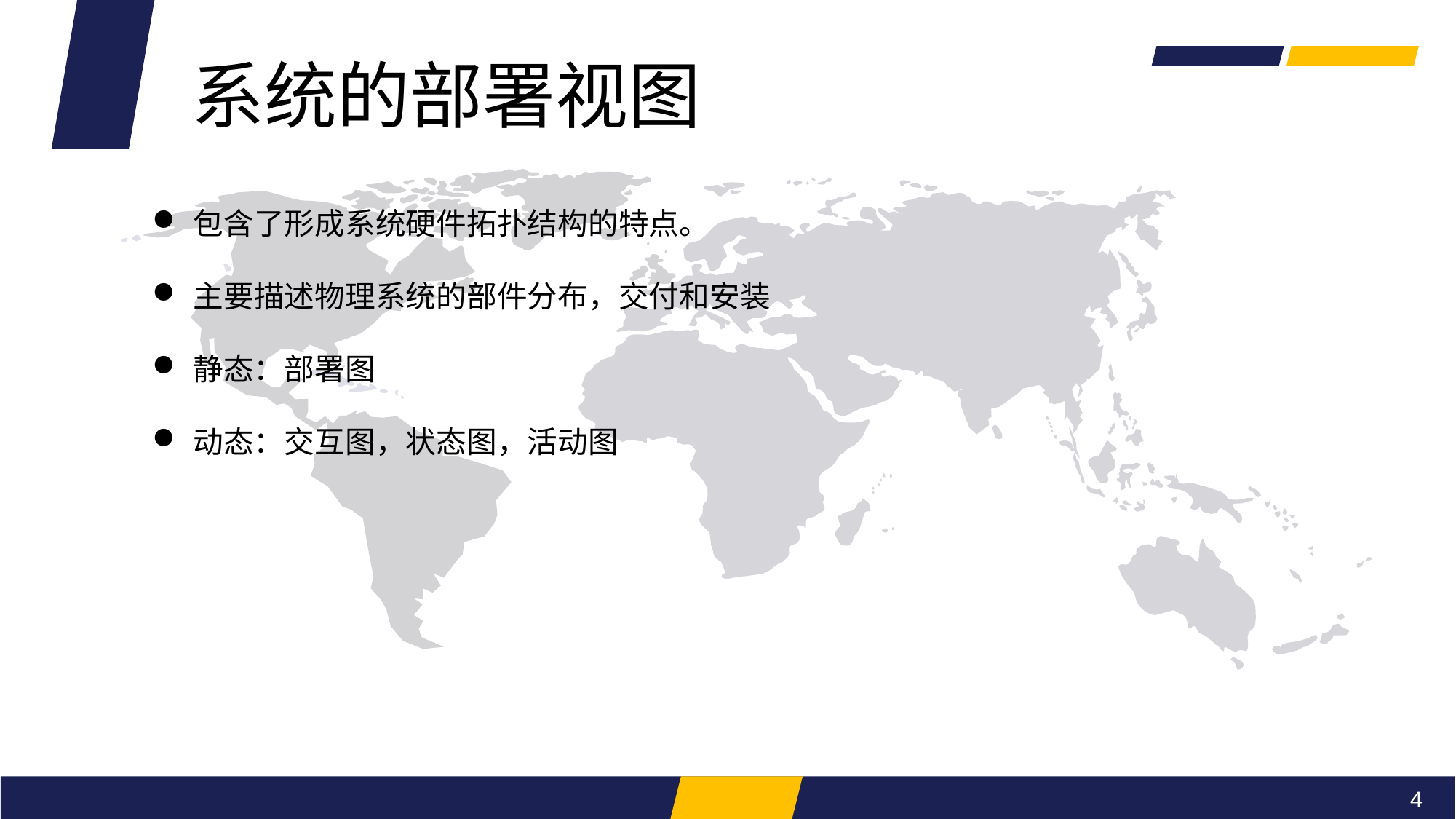

系统的部署视图

包含了形成系统硬件拓扑结构的特点。
主要描述物理系统的部件分布，交付和安装
静态：部署图
动态：交互图，状态图，活动图

4